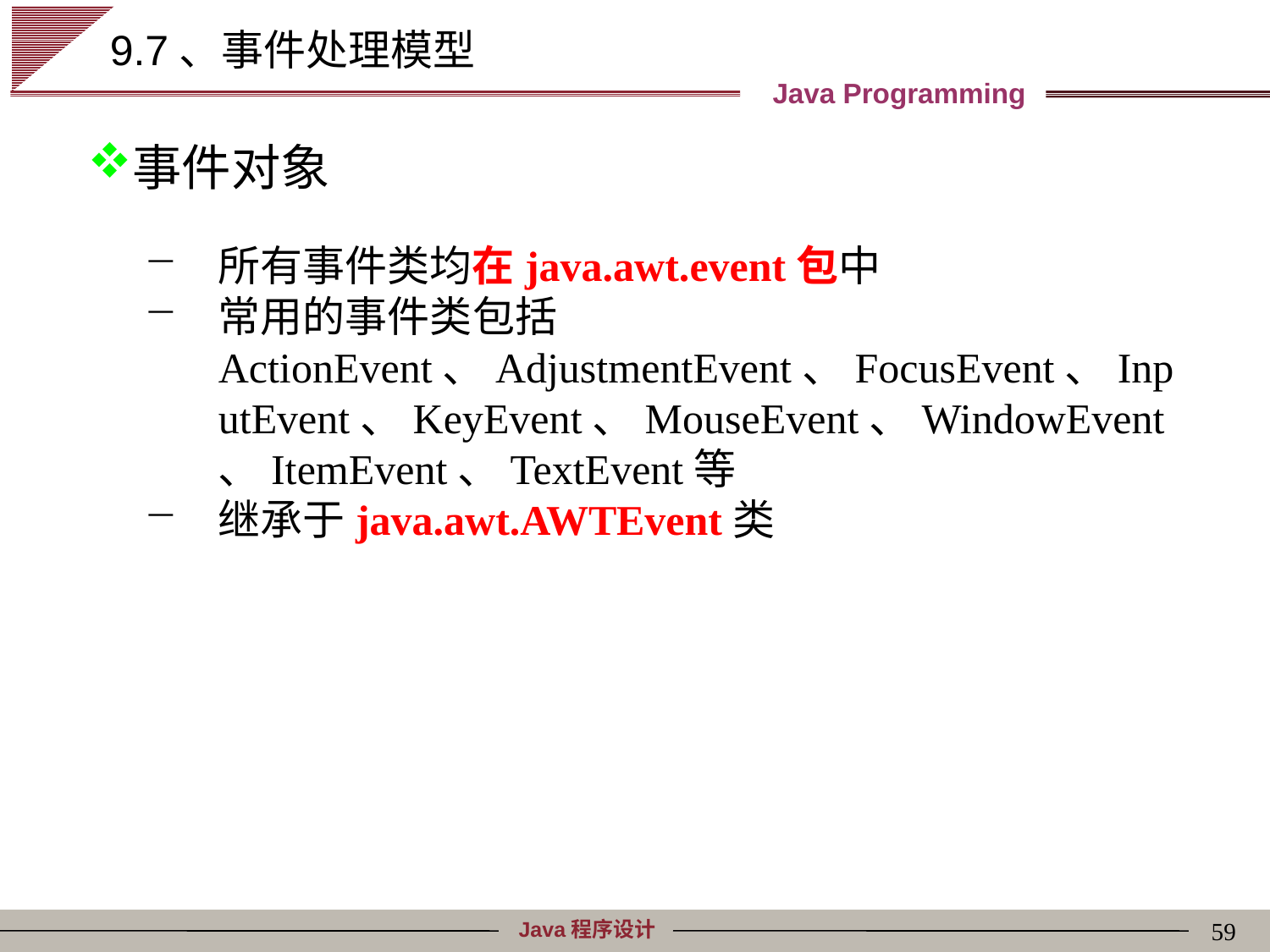

# 9.7、事件处理模型
事件对象
所有事件类均在java.awt.event包中
常用的事件类包括ActionEvent、AdjustmentEvent、FocusEvent、InputEvent、KeyEvent、MouseEvent、WindowEvent、ItemEvent、TextEvent等
继承于java.awt.AWTEvent类